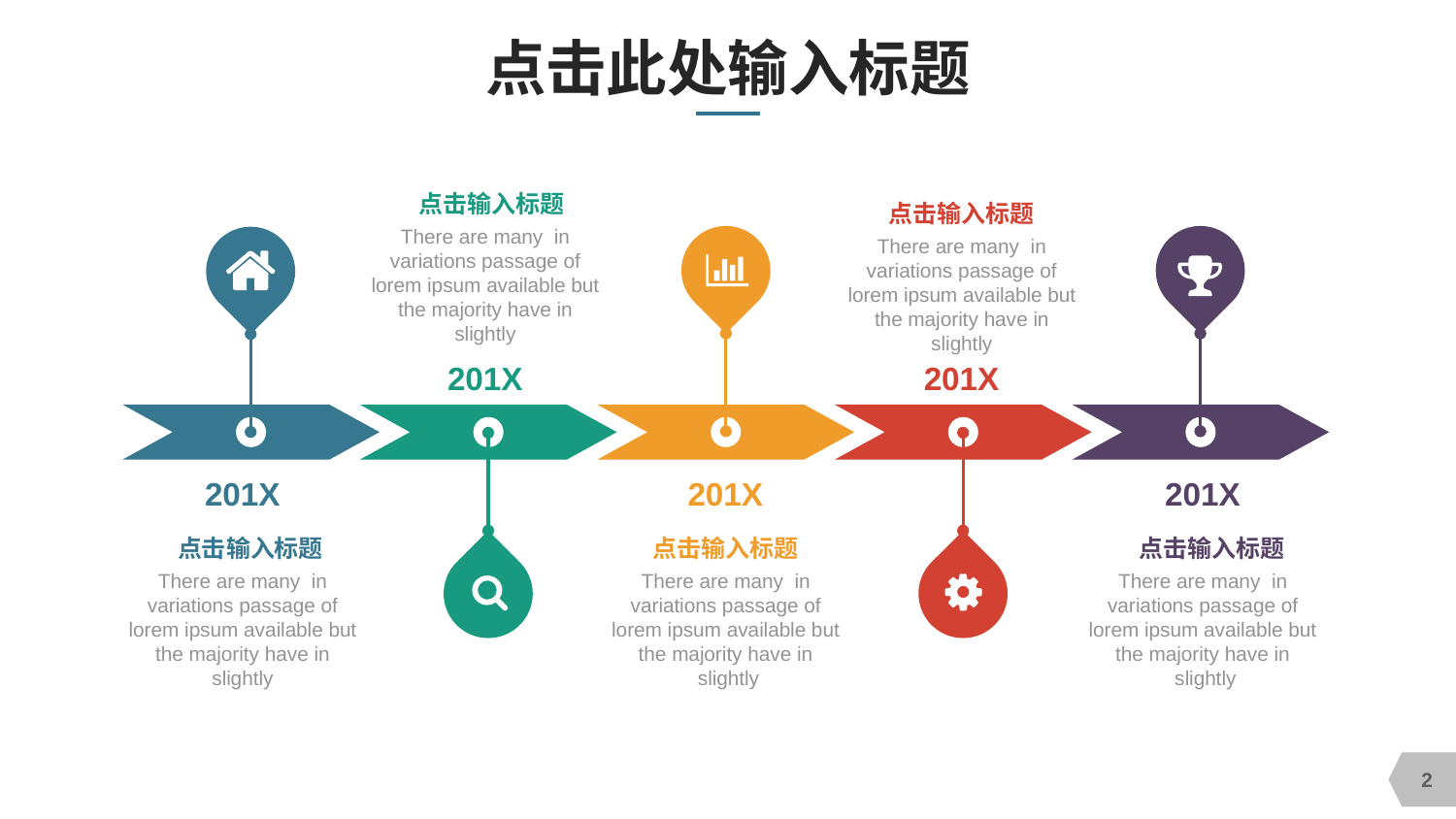

# 点击此处输入标题
点击输入标题
There are many  in variations passage of lorem ipsum available but the majority have in slightly
点击输入标题
There are many  in variations passage of lorem ipsum available but the majority have in slightly

201X
201X

201X
201X
201X
点击输入标题
There are many  in variations passage of lorem ipsum available but the majority have in slightly
点击输入标题
There are many  in variations passage of lorem ipsum available but the majority have in
 slightly
点击输入标题
There are many  in variations passage of lorem ipsum available but the majority have in
 slightly

2